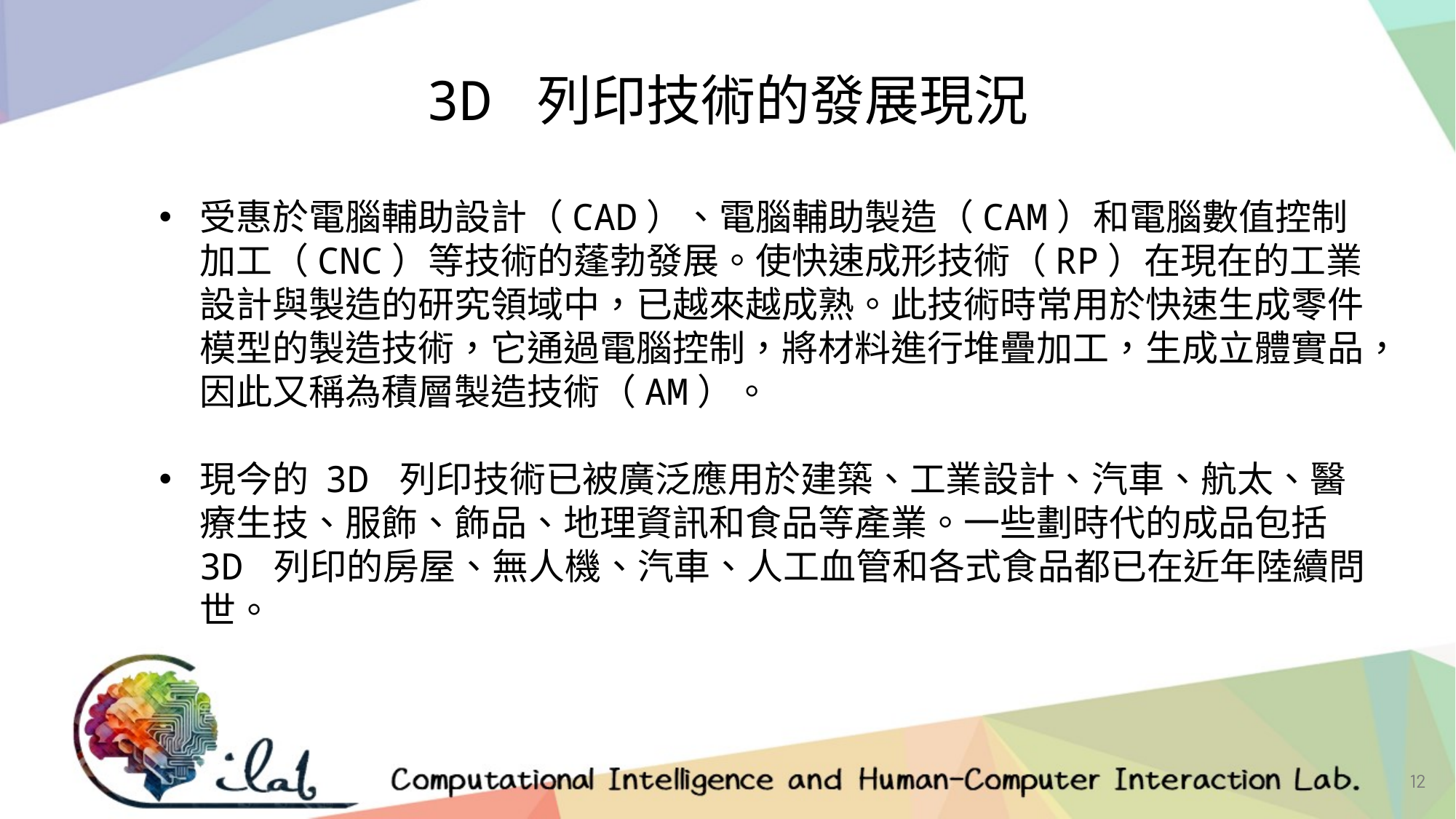

3D 列印技術的發展現況
受惠於電腦輔助設計（CAD）、電腦輔助製造（CAM）和電腦數值控制加工（CNC）等技術的蓬勃發展。使快速成形技術（RP）在現在的工業設計與製造的研究領域中，已越來越成熟。此技術時常用於快速生成零件模型的製造技術，它通過電腦控制，將材料進行堆疊加工，生成立體實品，因此又稱為積層製造技術（AM）。

現今的 3D 列印技術已被廣泛應用於建築、工業設計、汽車、航太、醫療生技、服飾、飾品、地理資訊和食品等產業。一些劃時代的成品包括 3D 列印的房屋、無人機、汽車、人工血管和各式食品都已在近年陸續問世。
12